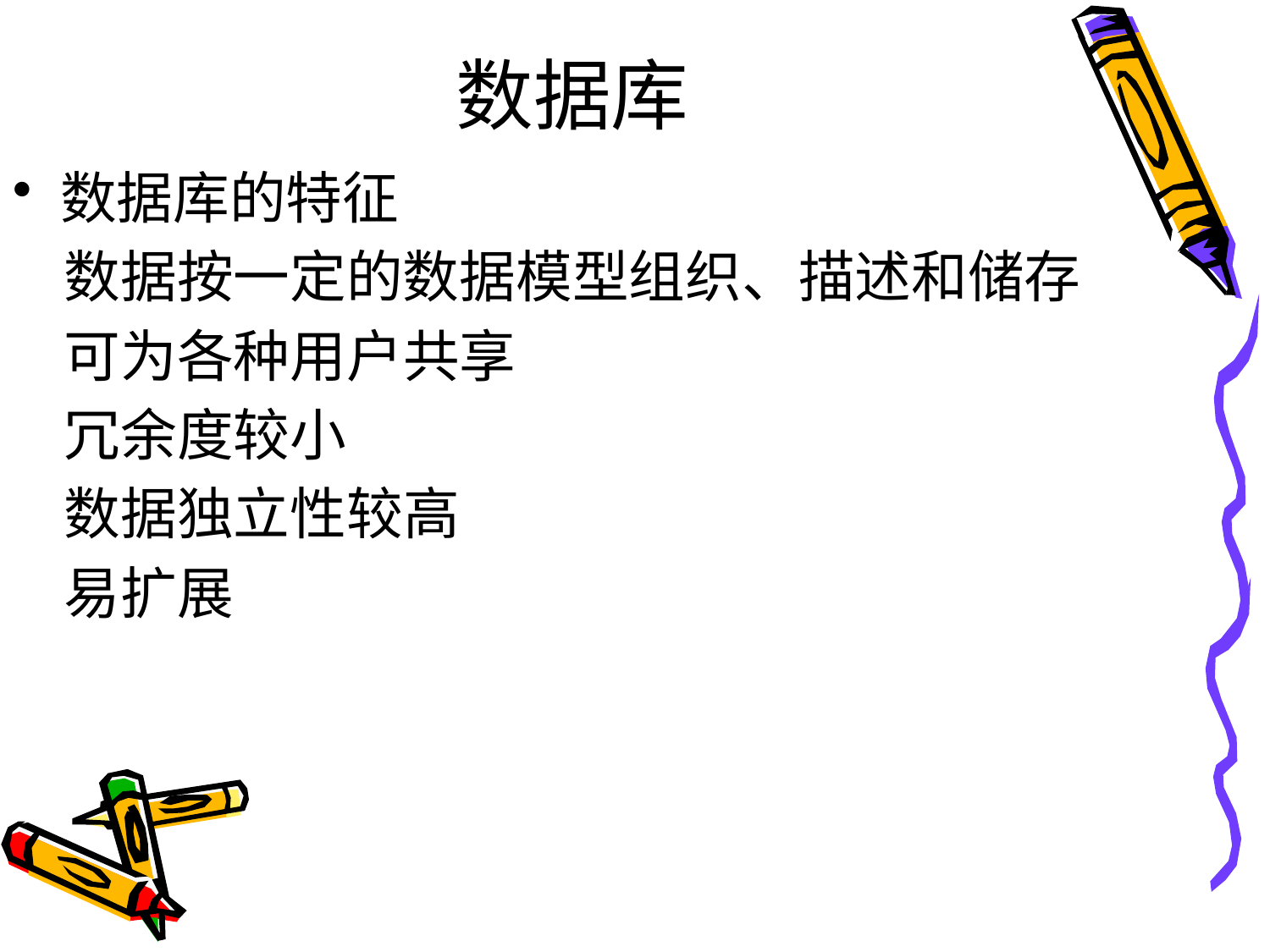

# 数据库
数据库的特征
   数据按一定的数据模型组织、描述和储存
   可为各种用户共享
   冗余度较小
   数据独立性较高
   易扩展